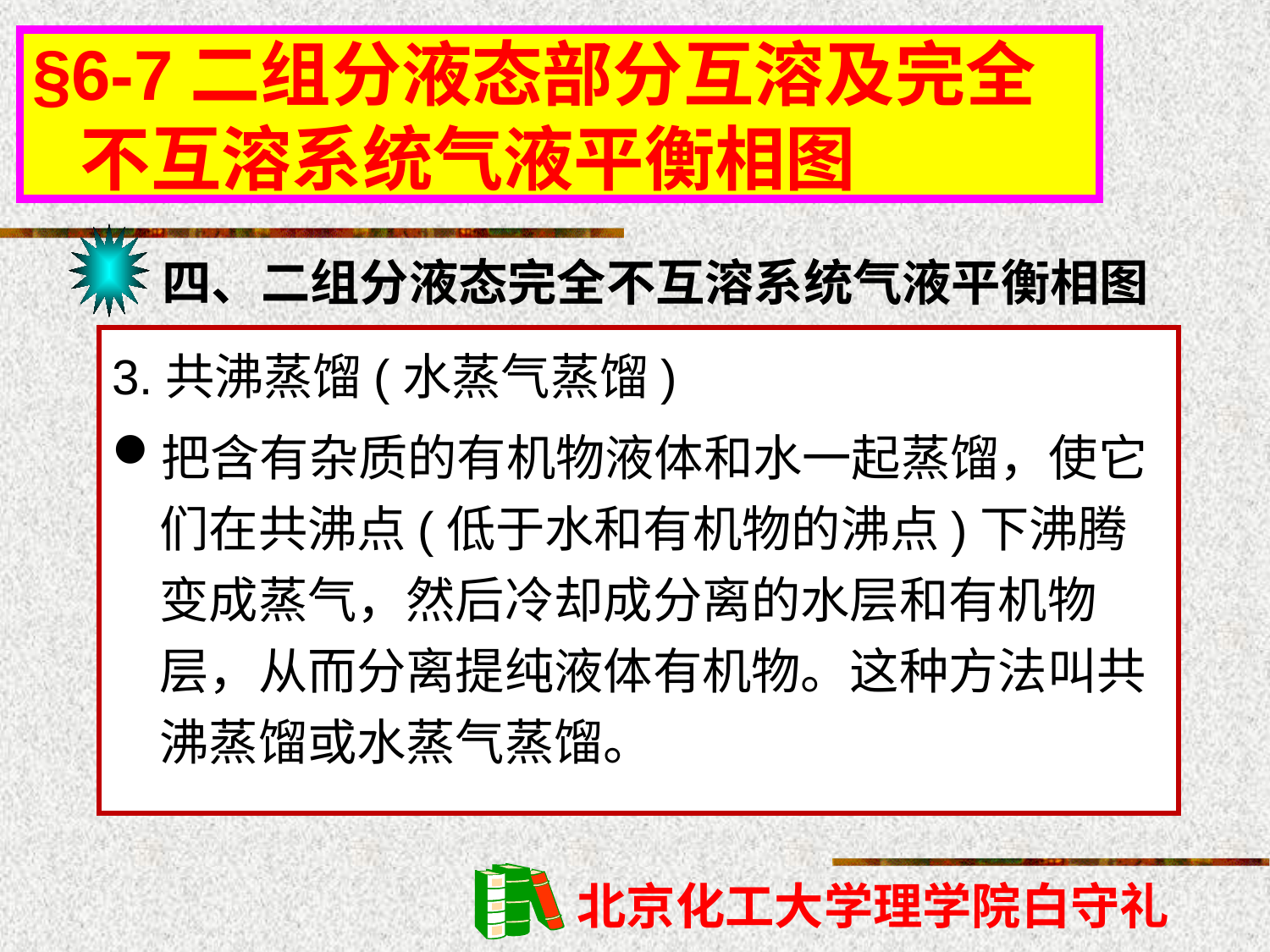

§6-7二组分液态部分互溶及完全
   不互溶系统气液平衡相图
四、二组分液态完全不互溶系统气液平衡相图

3.共沸蒸馏(水蒸气蒸馏)
把含有杂质的有机物液体和水一起蒸馏，使它们在共沸点(低于水和有机物的沸点)下沸腾变成蒸气，然后冷却成分离的水层和有机物层，从而分离提纯液体有机物。这种方法叫共沸蒸馏或水蒸气蒸馏。